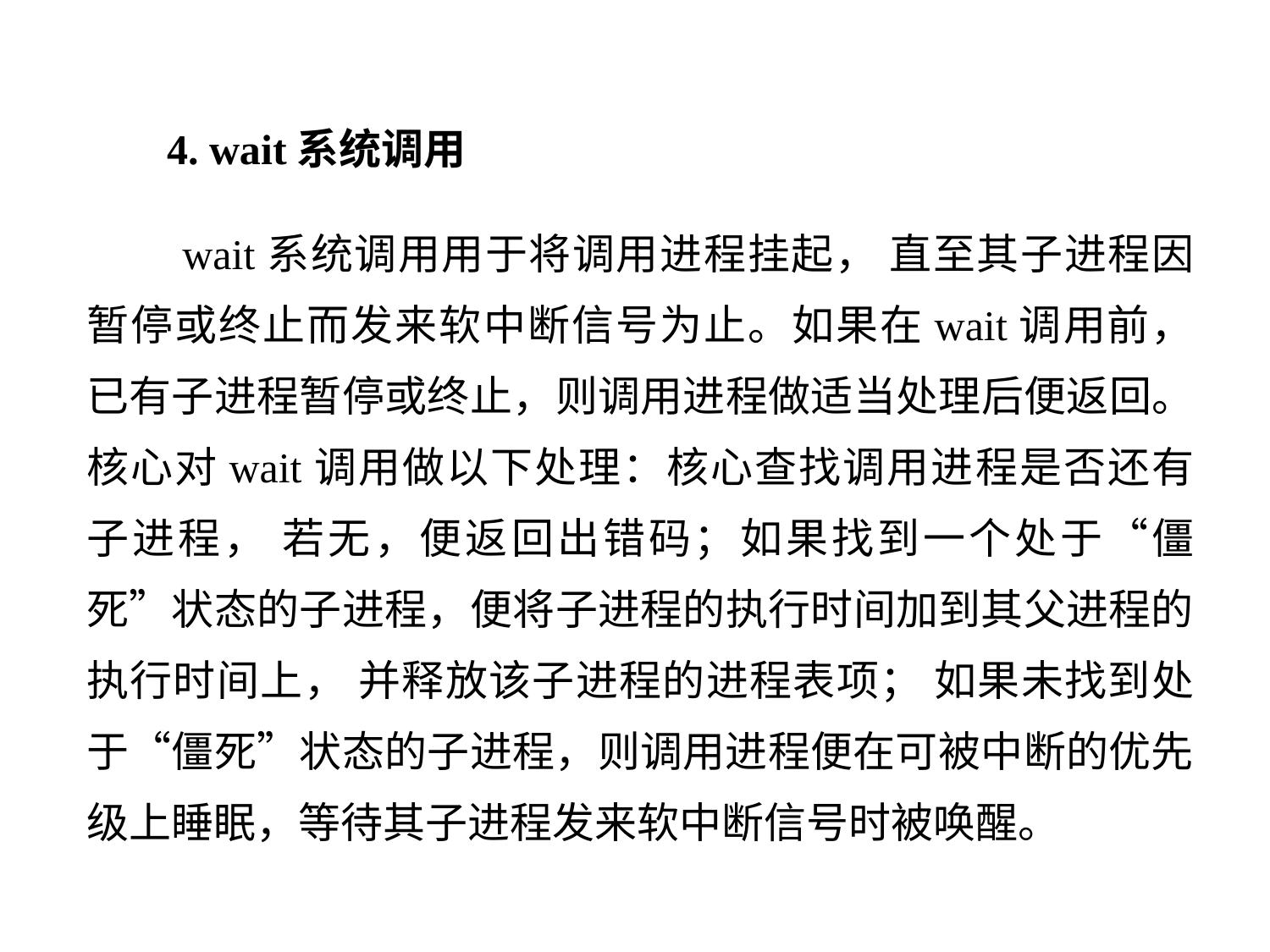

4. wait系统调用
        wait系统调用用于将调用进程挂起， 直至其子进程因暂停或终止而发来软中断信号为止。如果在wait调用前，已有子进程暂停或终止，则调用进程做适当处理后便返回。核心对wait调用做以下处理：核心查找调用进程是否还有子进程， 若无，便返回出错码；如果找到一个处于“僵死”状态的子进程，便将子进程的执行时间加到其父进程的执行时间上， 并释放该子进程的进程表项； 如果未找到处于“僵死”状态的子进程，则调用进程便在可被中断的优先级上睡眠，等待其子进程发来软中断信号时被唤醒。